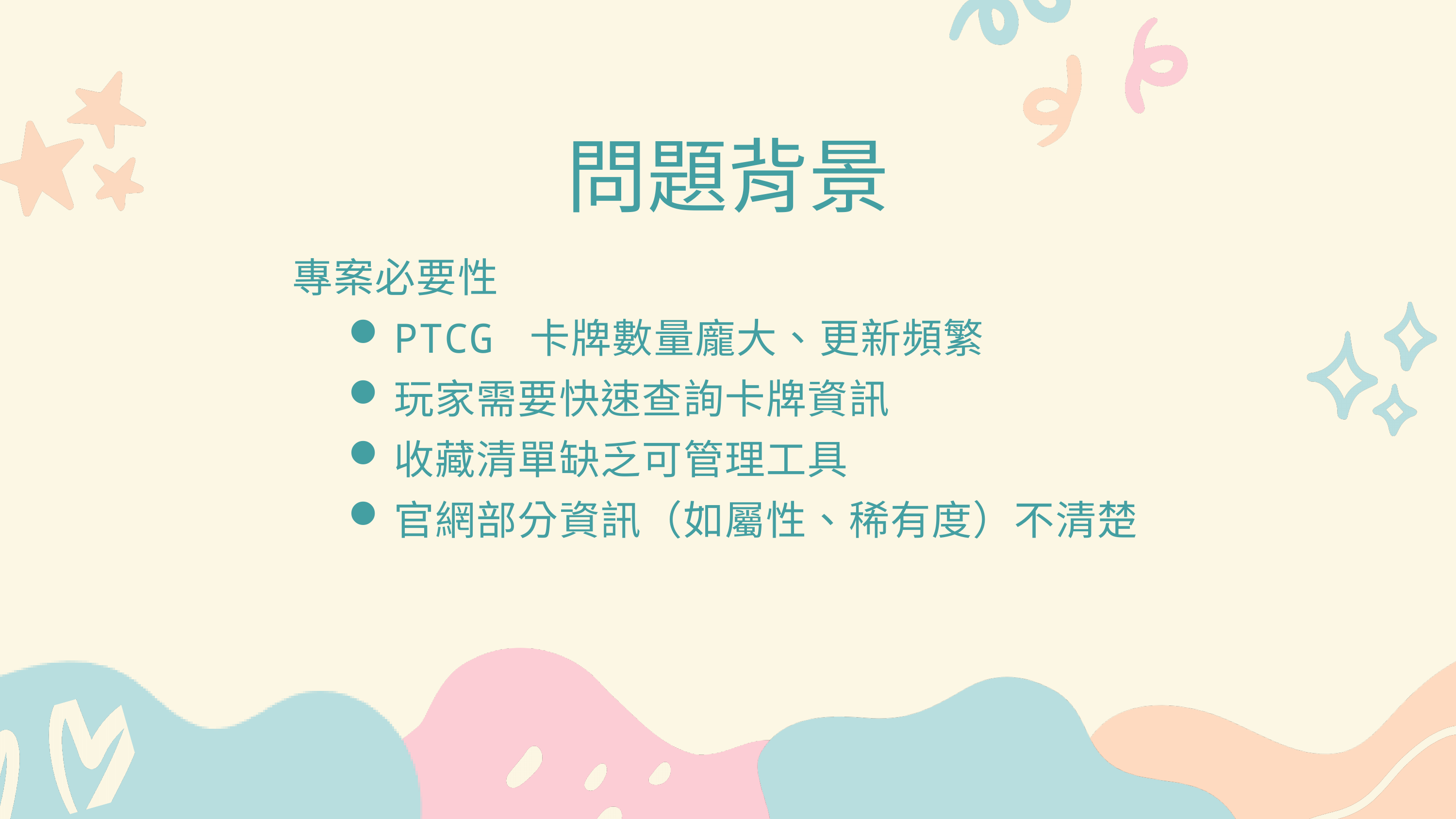

問題背景
專案必要性
PTCG 卡牌數量龐大、更新頻繁
玩家需要快速查詢卡牌資訊
收藏清單缺乏可管理工具
官網部分資訊（如屬性、稀有度）不清楚